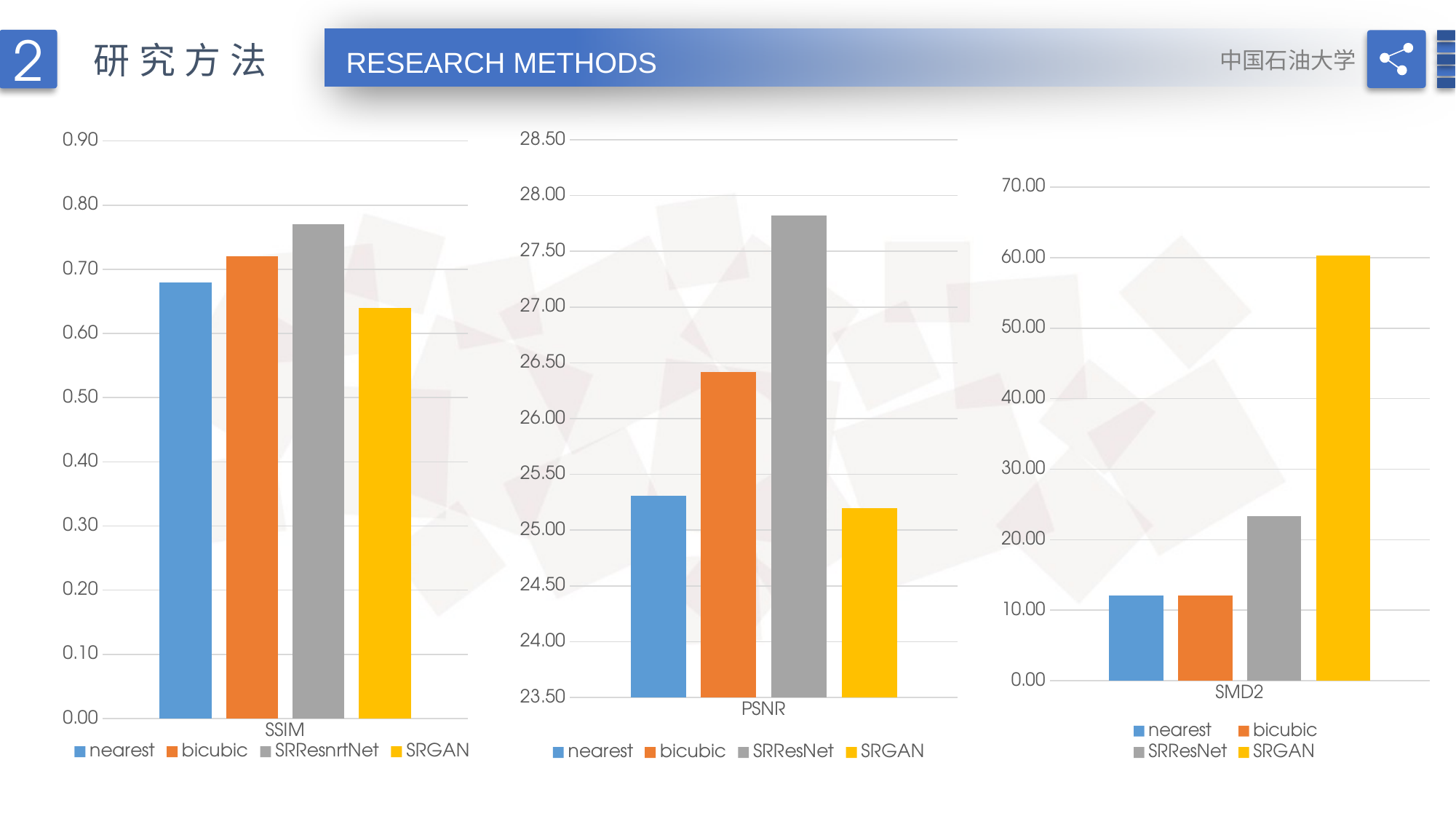

2

研究方法
RESEARCH METHODS
中国石油大学

### Chart

| Category | nearest | bicubic | SRResNet | SRGAN |
|---|---|---|---|---|
| SMD2 | 12.12 | 12.14 | 23.32 | 60.3 |

### Chart

| Category | nearest | bicubic | SRResNet | SRGAN |
|---|---|---|---|---|
| PSNR | 25.31 | 26.42 | 27.82 | 25.2 |

### Chart

| Category | nearest | bicubic | SRResnrtNet | SRGAN |
|---|---|---|---|---|
| SSIM | 0.68 | 0.72 | 0.77 | 0.64 |